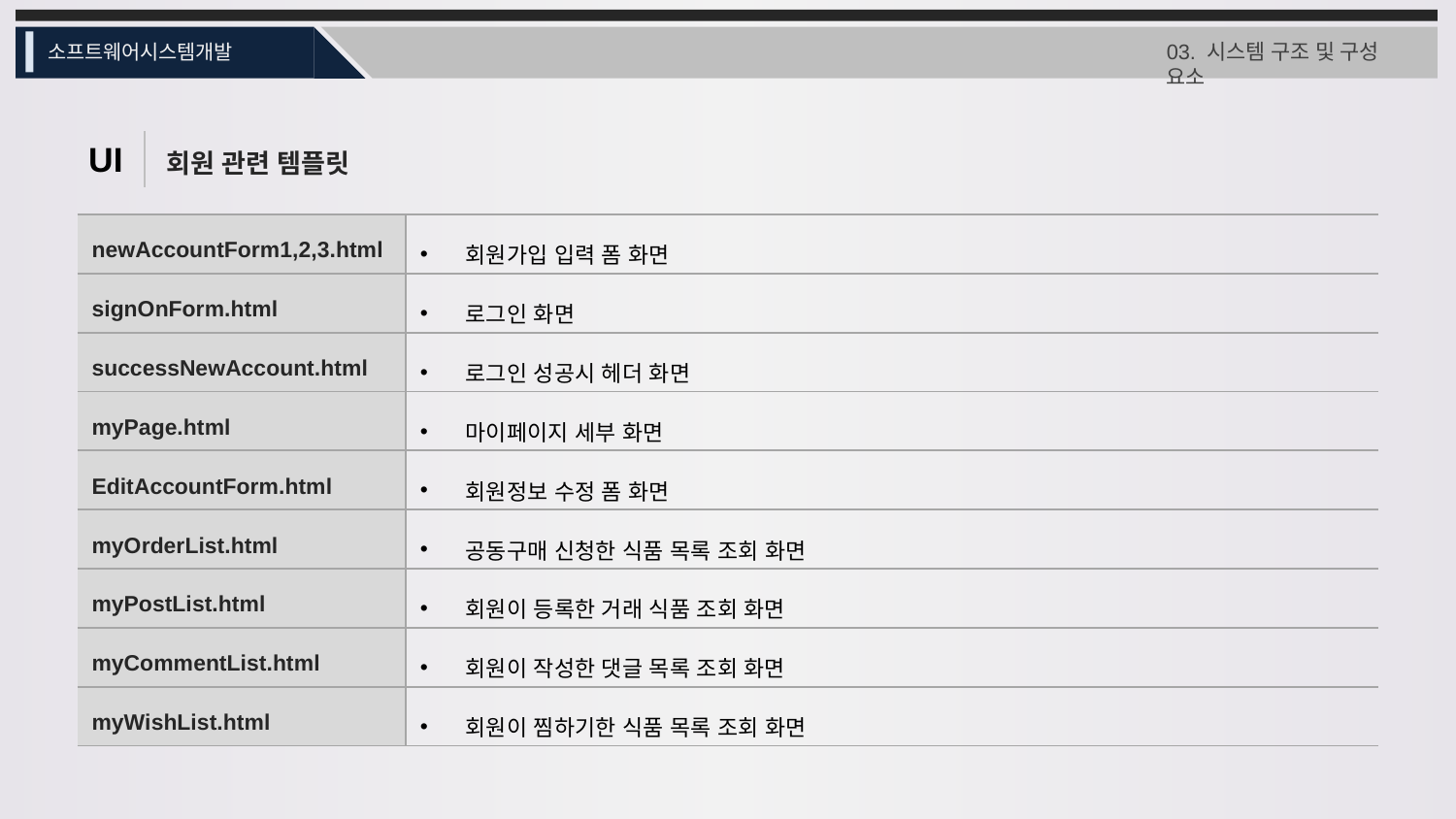

03. 시스템 구조 및 구성 요소
소프트웨어시스템개발
회원 관련 템플릿
UI
| newAccountForm1,2,3.html | 회원가입 입력 폼 화면 |
| --- | --- |
| signOnForm.html | 로그인 화면 |
| successNewAccount.html | 로그인 성공시 헤더 화면 |
| myPage.html | 마이페이지 세부 화면 |
| EditAccountForm.html | 회원정보 수정 폼 화면 |
| myOrderList.html | 공동구매 신청한 식품 목록 조회 화면 |
| myPostList.html | 회원이 등록한 거래 식품 조회 화면 |
| myCommentList.html | 회원이 작성한 댓글 목록 조회 화면 |
| myWishList.html | 회원이 찜하기한 식품 목록 조회 화면 |